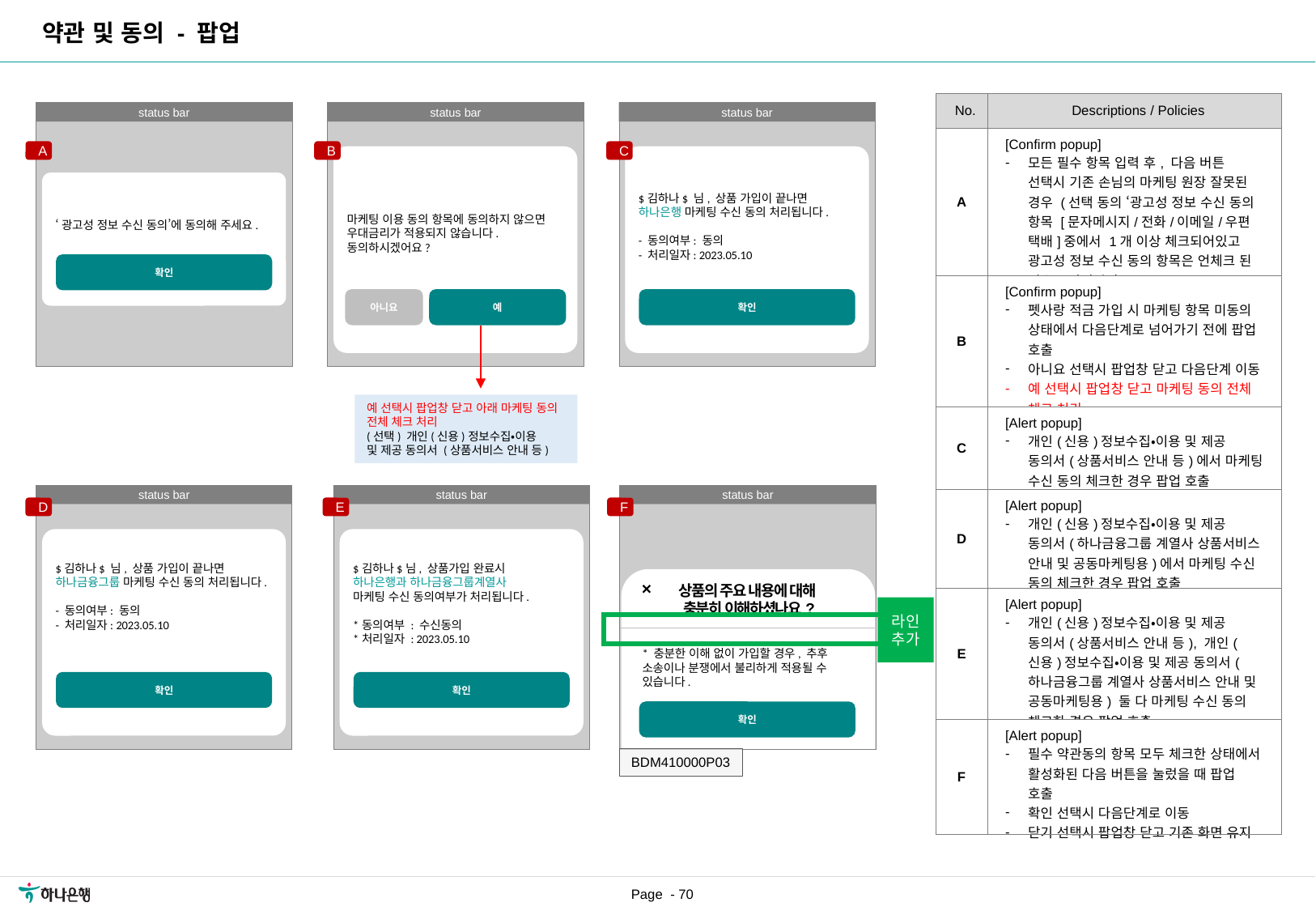

약관 및 동의 - 팝업
[수정요약] 2023.07.12
[A][E] 추가
| No. | Descriptions / Policies |
| --- | --- |
| A | [Confirm popup] 모든 필수 항목 입력 후, 다음 버튼 선택시 기존 손님의 마케팅 원장 잘못된 경우 (선택 동의 ‘광고성 정보 수신 동의 항목 [문자메시지/전화/이메일/우편 택배]중에서 1개 이상 체크되어있고 광고성 정보 수신 동의 항목은 언체크 된 경우) 팝업 호출 |
| B | [Confirm popup] 펫사랑 적금 가입 시 마케팅 항목 미동의 상태에서 다음단계로 넘어가기 전에 팝업 호출 아니요 선택시 팝업창 닫고 다음단계 이동 예 선택시 팝업창 닫고 마케팅 동의 전체 체크 처리 |
| C | [Alert popup] 개인(신용)정보수집・이용 및 제공 동의서(상품서비스 안내 등)에서 마케팅 수신 동의 체크한 경우 팝업 호출 |
| D | [Alert popup] 개인(신용)정보수집・이용 및 제공 동의서(하나금융그룹 계열사 상품서비스 안내 및 공동마케팅용)에서 마케팅 수신 동의 체크한 경우 팝업 호출 |
| E | [Alert popup] 개인(신용)정보수집・이용 및 제공 동의서(상품서비스 안내 등), 개인(신용)정보수집・이용 및 제공 동의서(하나금융그룹 계열사 상품서비스 안내 및 공동마케팅용) 둘 다 마케팅 수신 동의 체크한 경우 팝업 호출 |
| F | [Alert popup] 필수 약관동의 항목 모두 체크한 상태에서 활성화된 다음 버튼을 눌렀을 때 팝업 호출 확인 선택시 다음단계로 이동 닫기 선택시 팝업창 닫고 기존 화면 유지 |

status bar

‘광고성 정보 수신 동의’에 동의해 주세요.
확인

status bar

$김하나$ 님, 상품 가입이 끝나면
하나은행 마케팅 수신 동의 처리됩니다.

- 동의여부: 동의
- 처리일자: 2023.05.10
확인
status bar

A
B
C

마케팅 이용 동의 항목에 동의하지 않으면
우대금리가 적용되지 않습니다.
동의하시겠어요?
아니요
예
예 선택시 팝업창 닫고 아래 마케팅 동의 전체 체크 처리
(선택) 개인(신용)정보수집・이용
및 제공 동의서 (상품서비스 안내 등)

status bar

$김하나$ 님, 상품 가입이 끝나면
하나금융그룹 마케팅 수신 동의 처리됩니다.

- 동의여부: 동의
- 처리일자: 2023.05.10
확인

status bar

$김하나$님, 상품가입 완료시
하나은행과 하나금융그룹계열사
마케팅 수신 동의여부가 처리됩니다.
*동의여부 : 수신동의
*처리일자 : 2023.05.10
확인
status bar

D
E
F

상품의 주요 내용에 대해
충분히 이해하셨나요?

라인 추가

*충분한 이해없이 확인했을 경우, 추후 소송이나 분쟁에서 불리하게 적용될 수 있습니다.
* 충분한 이해 없이 가입할 경우, 추후 소송이나 분쟁에서 불리하게 적용될 수 있습니다.
확인
BDM410000P03